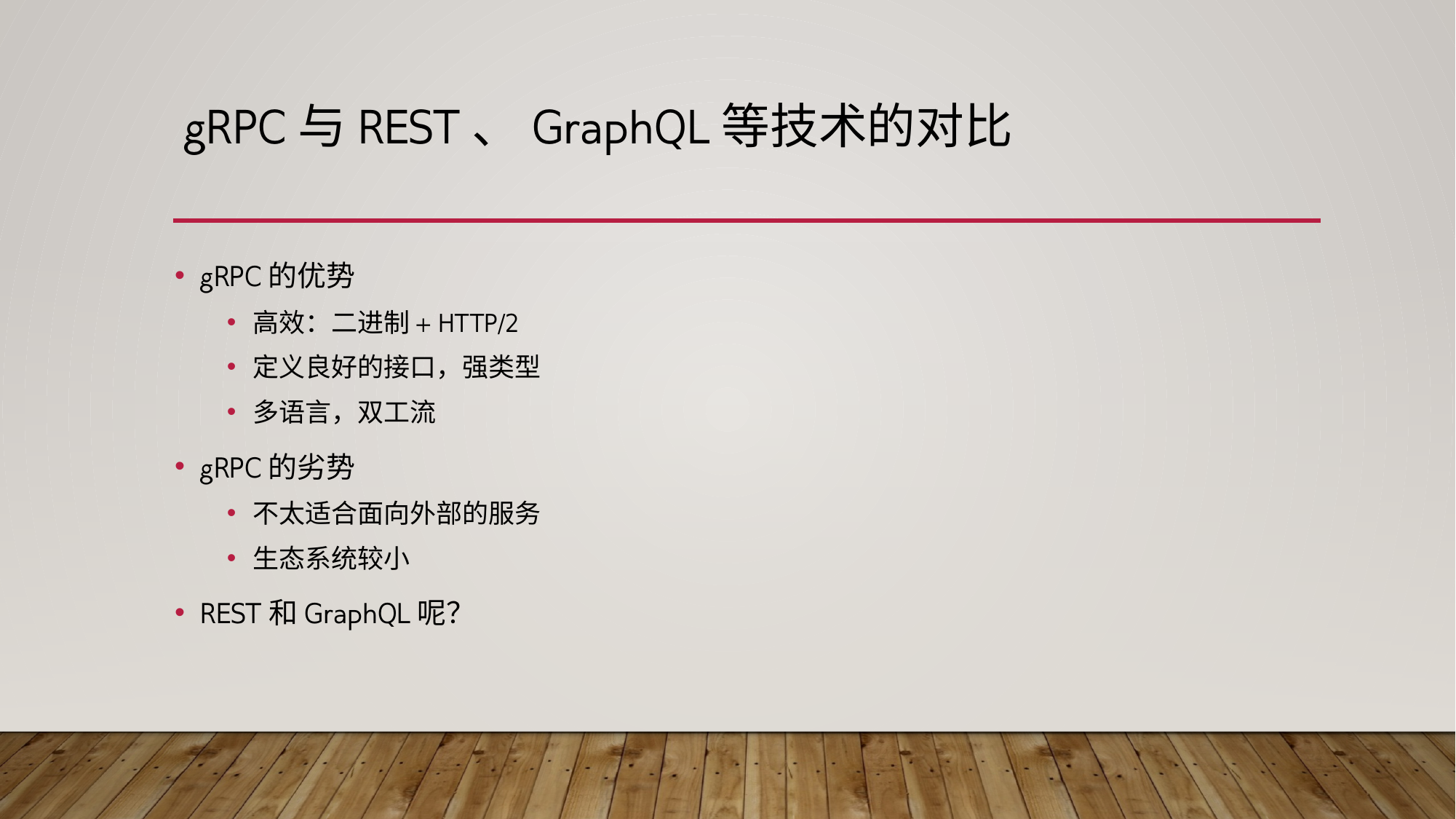

# gRPC与REST、GraphQL等技术的对比
gRPC的优势
高效：二进制+ HTTP/2
定义良好的接口，强类型
多语言，双工流
gRPC的劣势
不太适合面向外部的服务
生态系统较小
REST和GraphQL呢？